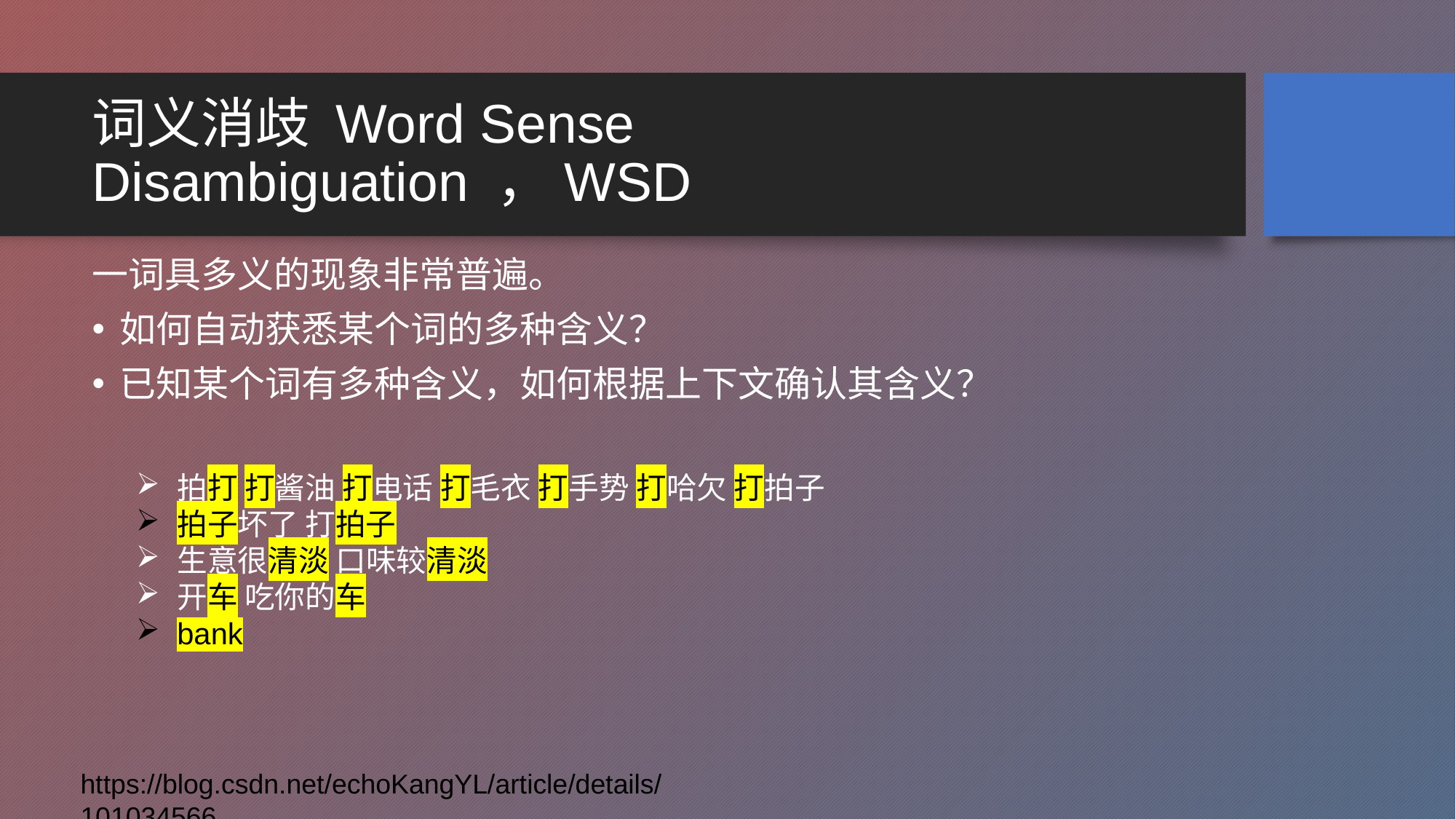

# 词义消歧 Word Sense Disambiguation ，WSD
一词具多义的现象非常普遍。
如何自动获悉某个词的多种含义？
已知某个词有多种含义，如何根据上下文确认其含义？
拍打 打酱油 打电话 打毛衣 打手势 打哈欠 打拍子
拍子坏了 打拍子
生意很清淡 口味较清淡
开车 吃你的车
bank
https://blog.csdn.net/echoKangYL/article/details/101034566